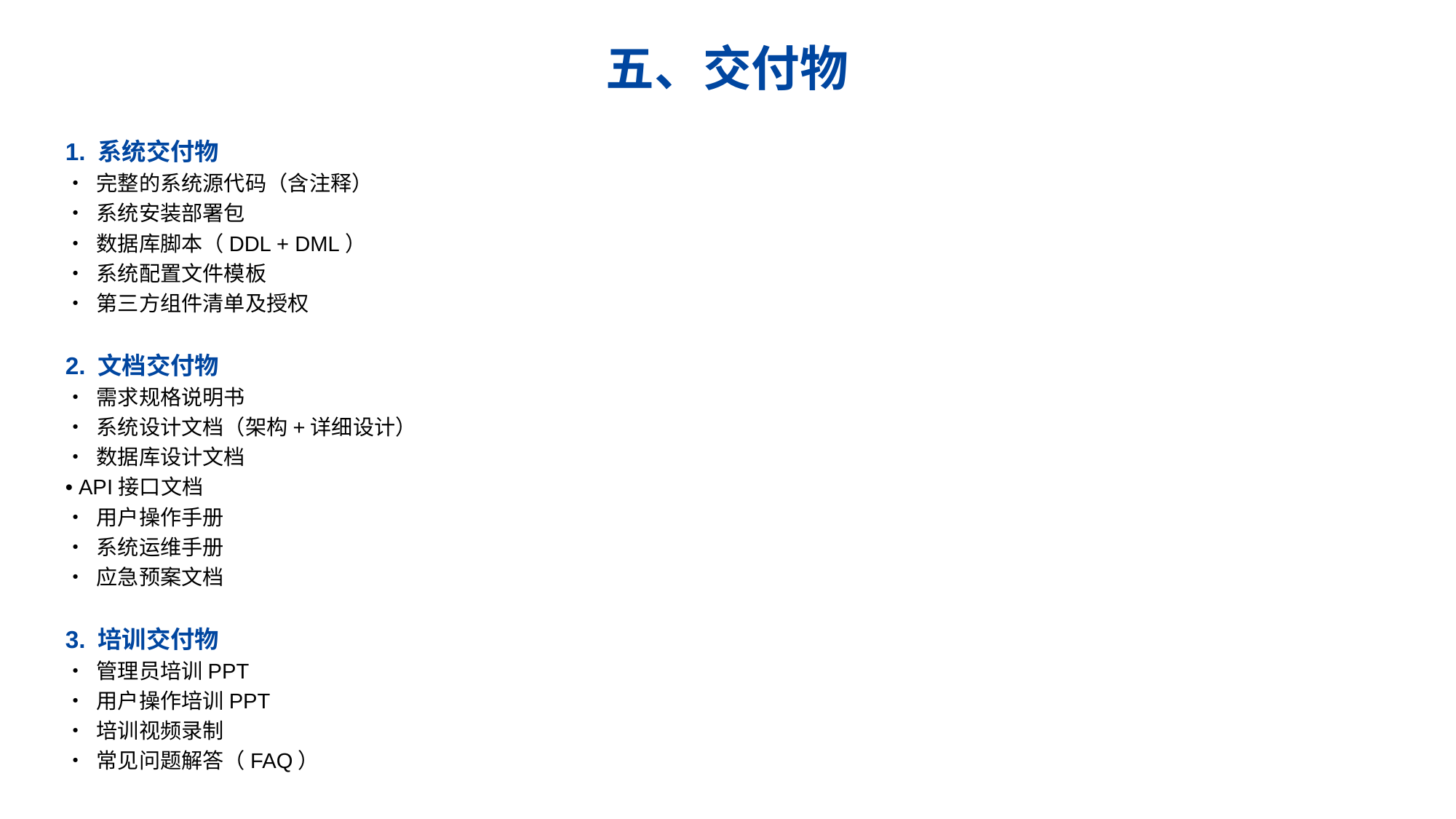

五、交付物
1. 系统交付物
• 完整的系统源代码（含注释）
• 系统安装部署包
• 数据库脚本（DDL + DML）
• 系统配置文件模板
• 第三方组件清单及授权

2. 文档交付物
• 需求规格说明书
• 系统设计文档（架构+详细设计）
• 数据库设计文档
• API接口文档
• 用户操作手册
• 系统运维手册
• 应急预案文档

3. 培训交付物
• 管理员培训PPT
• 用户操作培训PPT
• 培训视频录制
• 常见问题解答（FAQ）